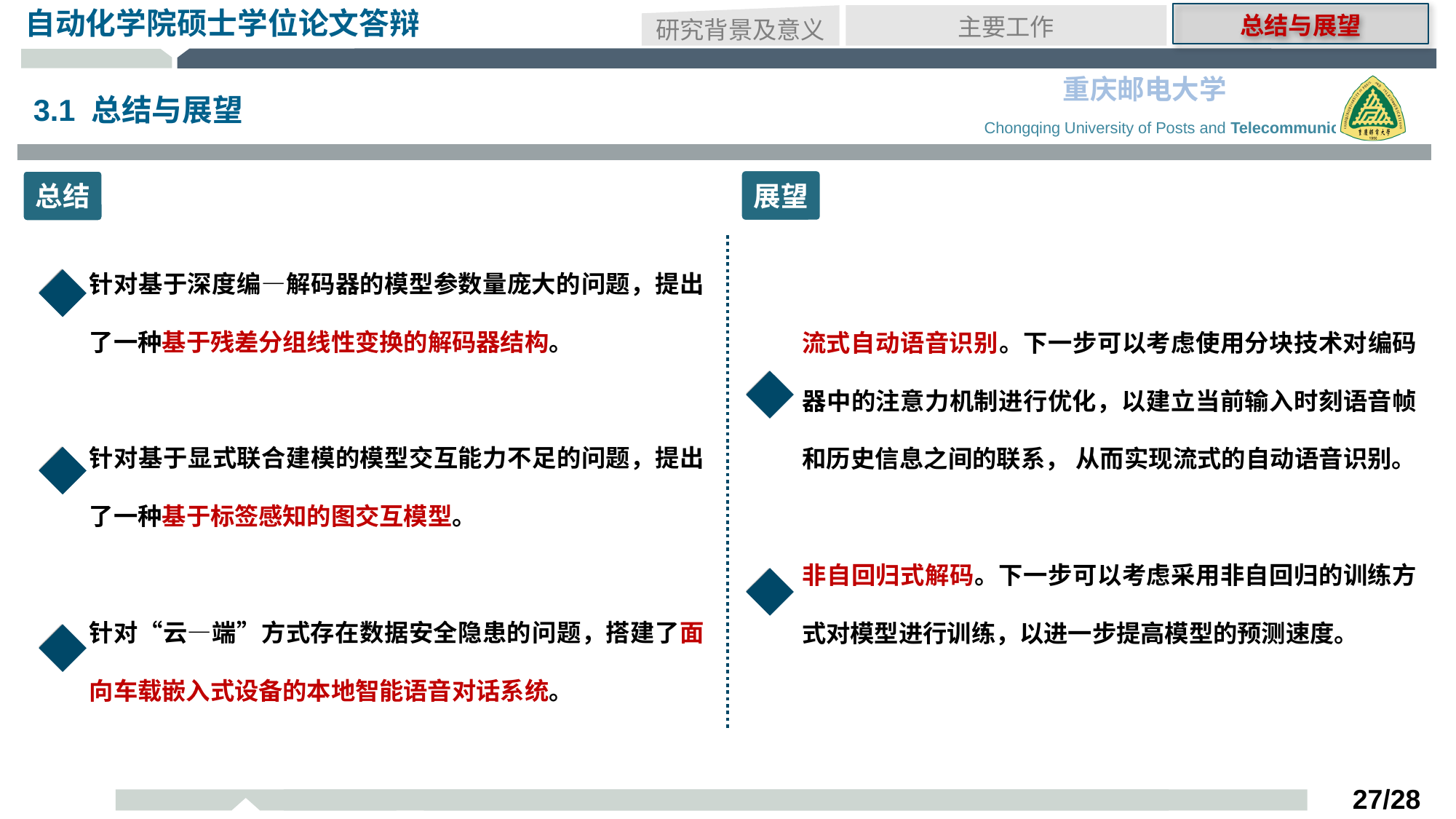

总结与展望
研究背景及意义

主要工作
3.1 总结与展望

展望
总结
针对基于深度编—解码器的模型参数量庞大的问题，提出了一种基于残差分组线性变换的解码器结构。

针对基于显式联合建模的模型交互能力不足的问题，提出了一种基于标签感知的图交互模型。

针对“云—端”方式存在数据安全隐患的问题，搭建了面向车载嵌入式设备的本地智能语音对话系统。

流式自动语音识别。下一步可以考虑使用分块技术对编码 器中的注意力机制进行优化，以建立当前输入时刻语音帧和历史信息之间的联系， 从而实现流式的自动语音识别。

非自回归式解码。下一步可以考虑采用非自回归的训练方式对模型进行训练，以进一步提高模型的预测速度。